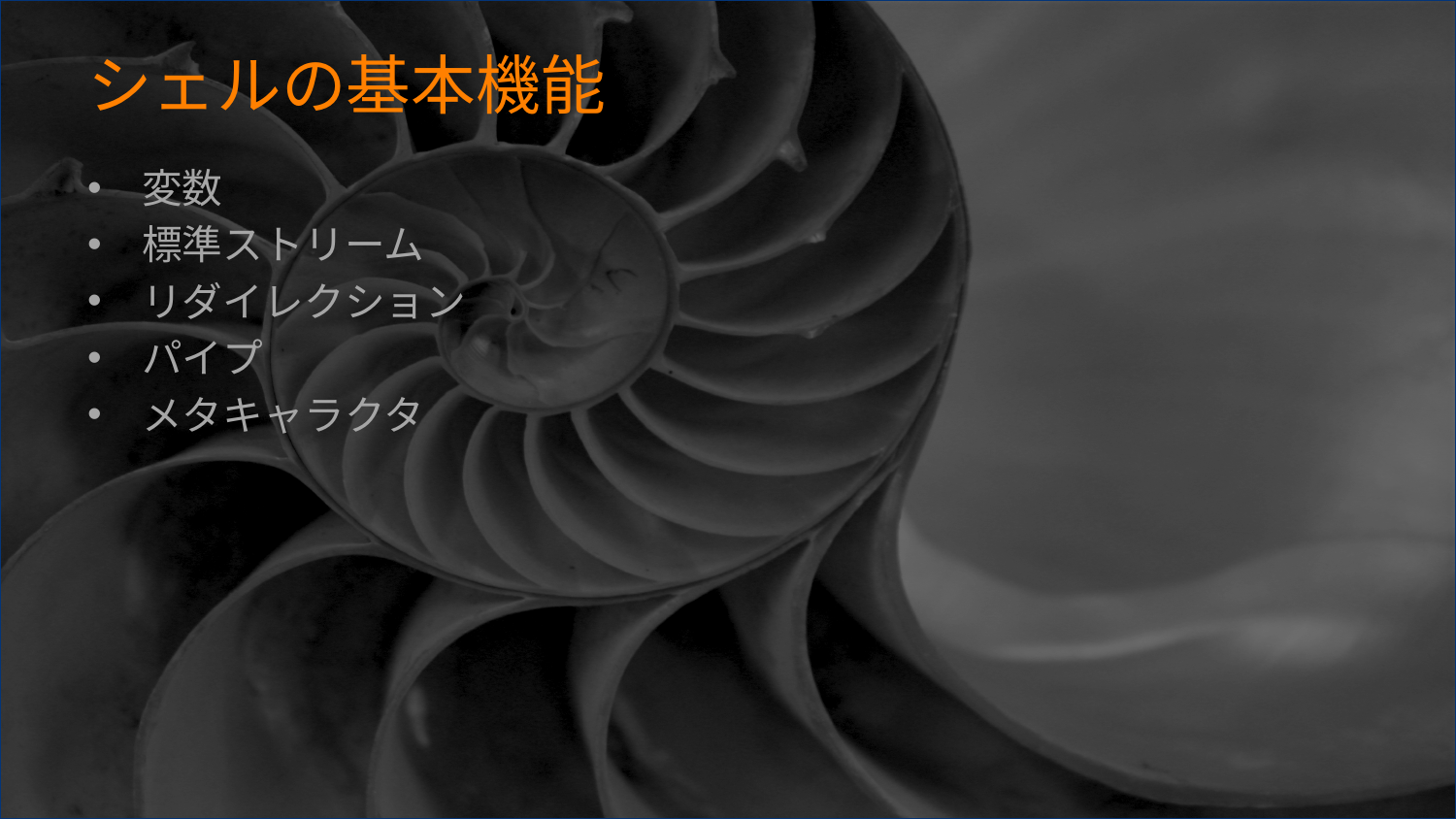

# シェルの基本機能
変数
標準ストリーム
リダイレクション
パイプ
メタキャラクタ